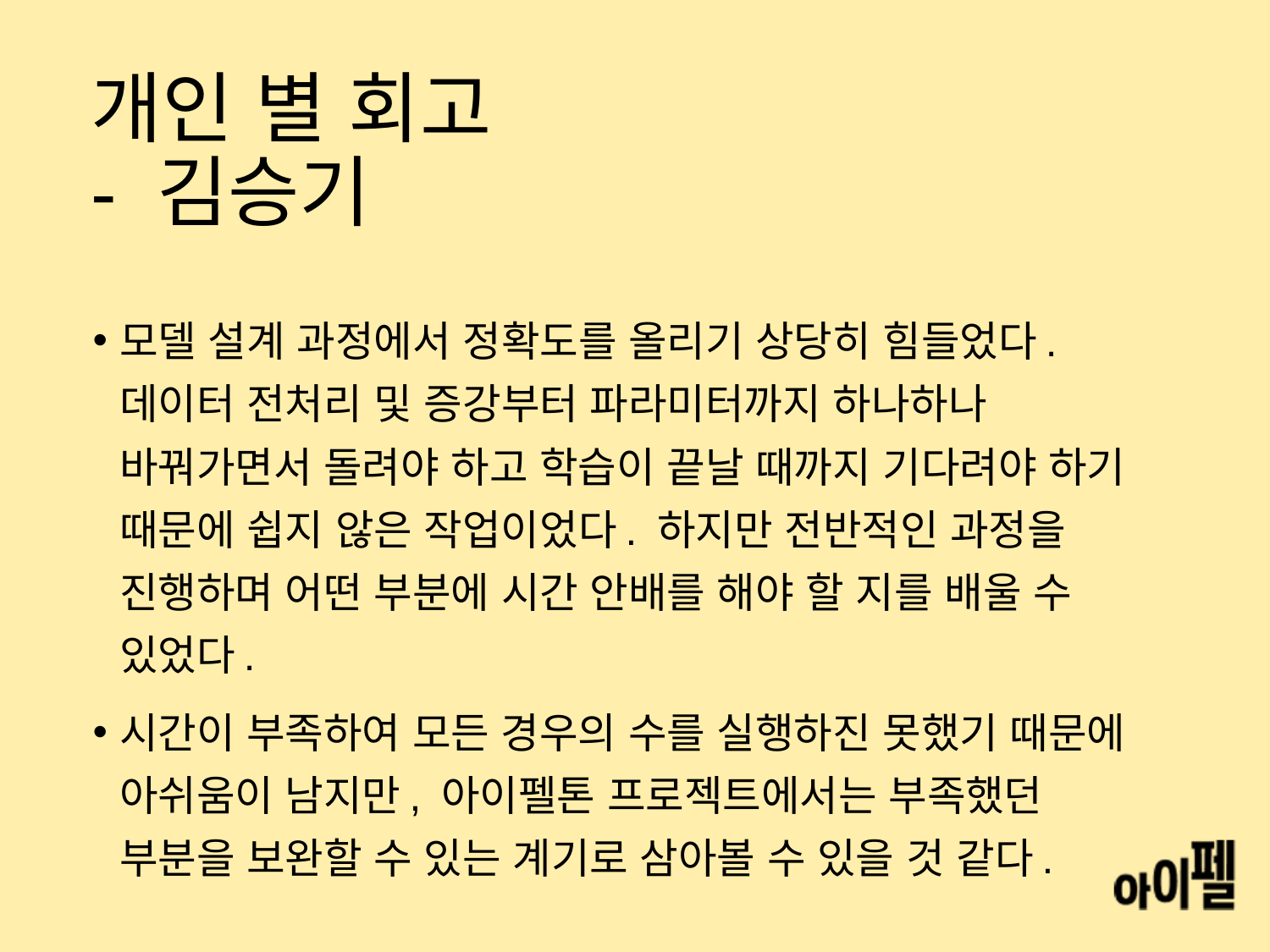

# 개인 별 회고 - 김승기
모델 설계 과정에서 정확도를 올리기 상당히 힘들었다. 데이터 전처리 및 증강부터 파라미터까지 하나하나 바꿔가면서 돌려야 하고 학습이 끝날 때까지 기다려야 하기 때문에 쉽지 않은 작업이었다. 하지만 전반적인 과정을 진행하며 어떤 부분에 시간 안배를 해야 할 지를 배울 수 있었다.
시간이 부족하여 모든 경우의 수를 실행하진 못했기 때문에 아쉬움이 남지만, 아이펠톤 프로젝트에서는 부족했던 부분을 보완할 수 있는 계기로 삼아볼 수 있을 것 같다.